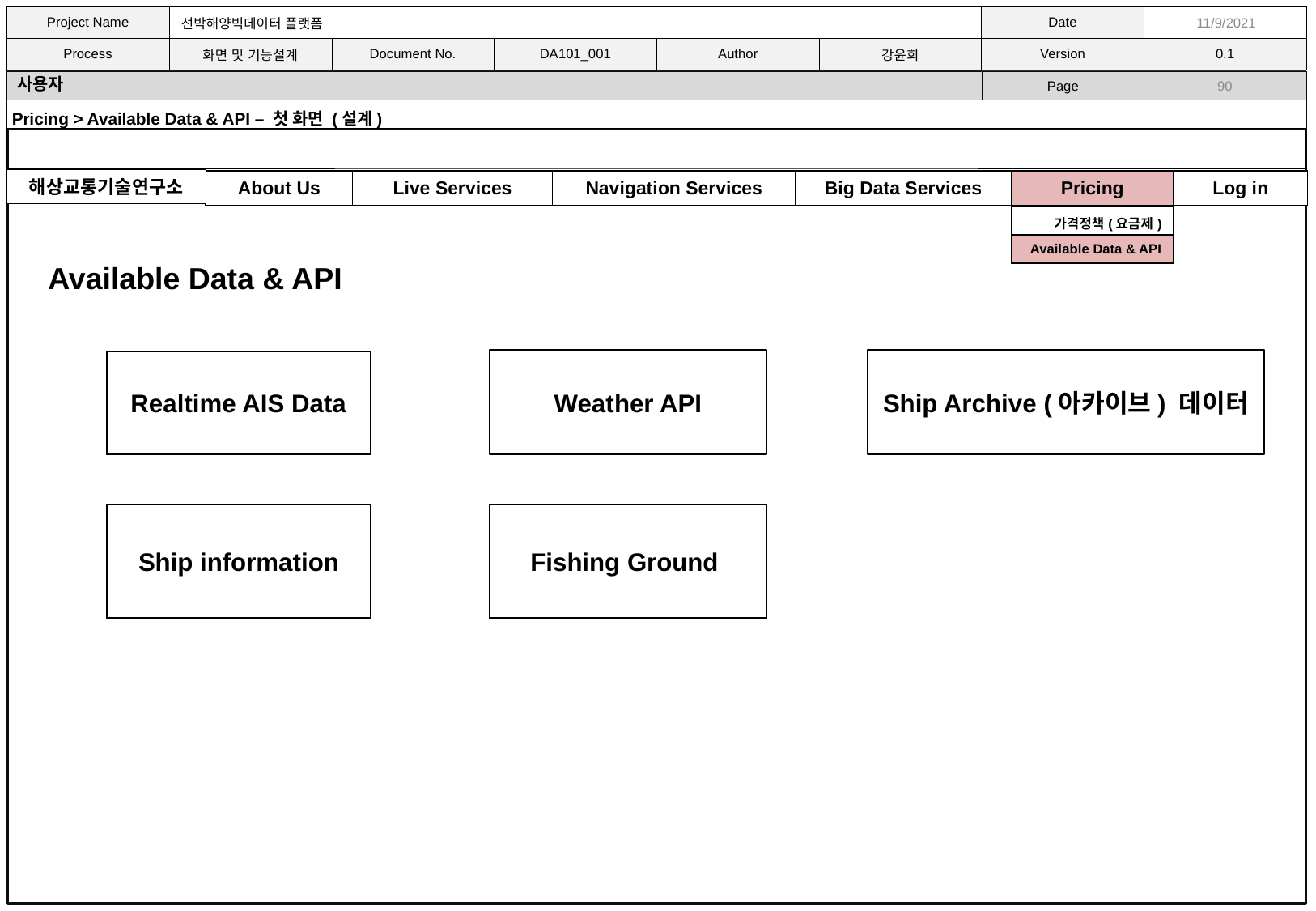

11/9/2021
사용자
90
Pricing > Available Data & API – 첫 화면 (설계)

해상교통기술연구소
| About Us | Live Services | Navigation Services | Big Data Services | Pricing | Log in |
| --- | --- | --- | --- | --- | --- |
| 가격정책(요금제) |
| --- |
| Available Data & API |
Available Data & API
Weather API
Ship Archive (아카이브) 데이터
Realtime AIS Data
Ship information
Fishing Ground